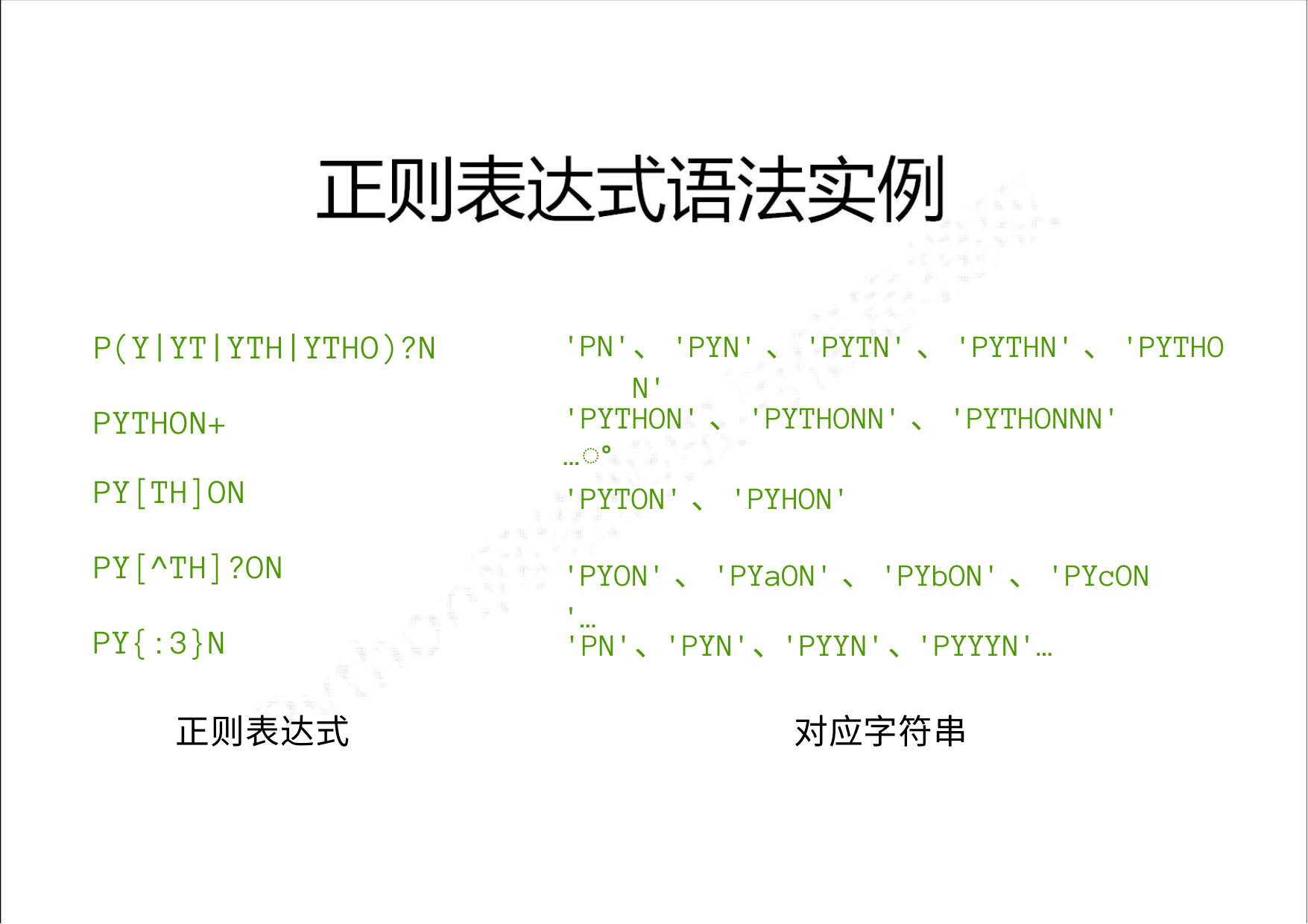

、'PYN'、'PYTN'、'PYTHN'、'PYTHON'
P(Y|YT|YTH|YTHO)?N
'PN'
'PYTHON'、'PYTHONN'、'PYTHONNN' …ꢀ
PYTHON+
PY[TH]ON
'PYTON'、'PYHON'
PY[^TH]?ON
PY{:3}N
'PYON'、'PYaON'、'PYbON'、'PYcON'…
、
、
、
'PN' 'PYN' 'PYYN' 'PYYYN'…
正则表达式
对应字符串